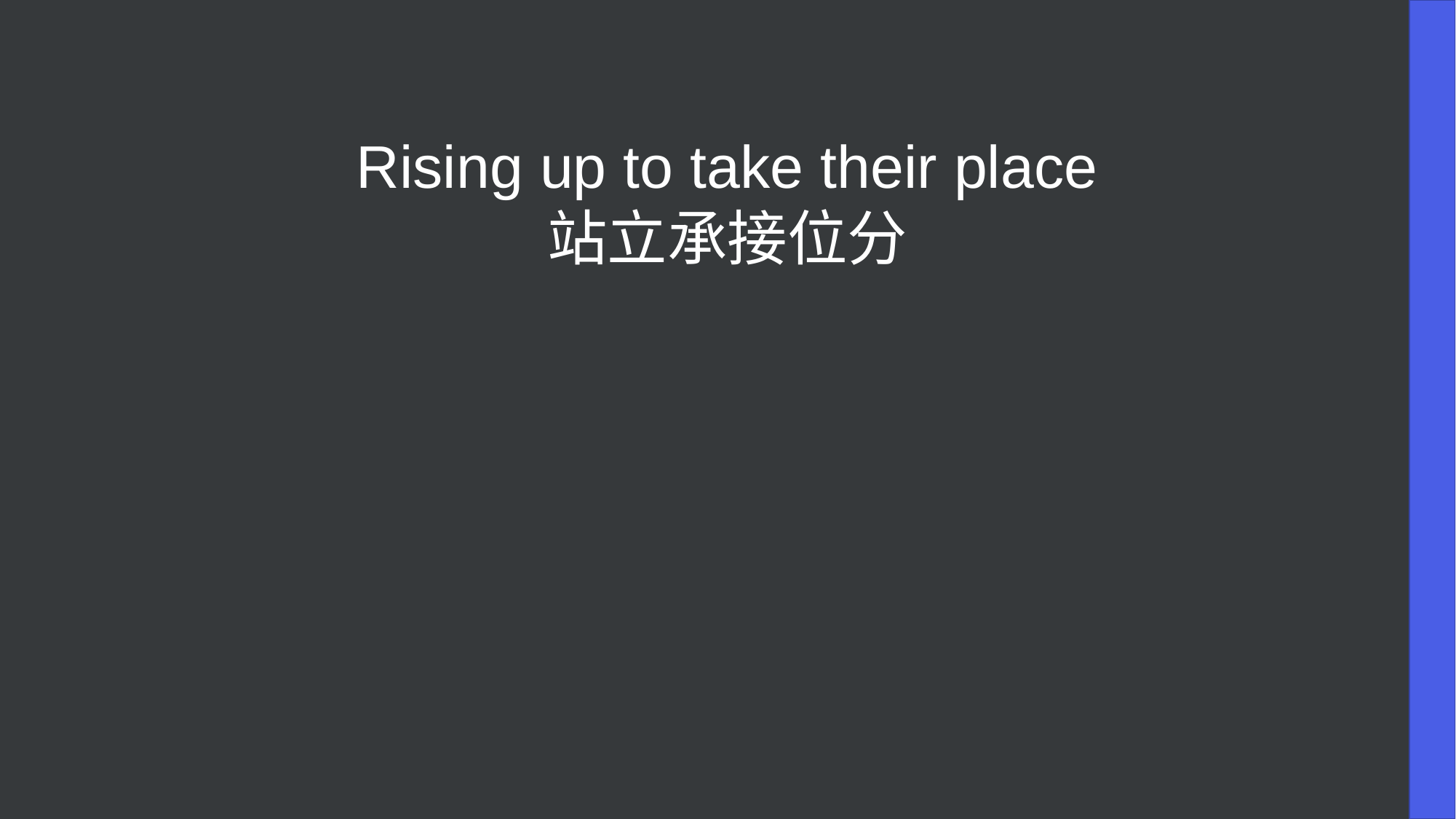

Rising up to take their place
站立承接位分